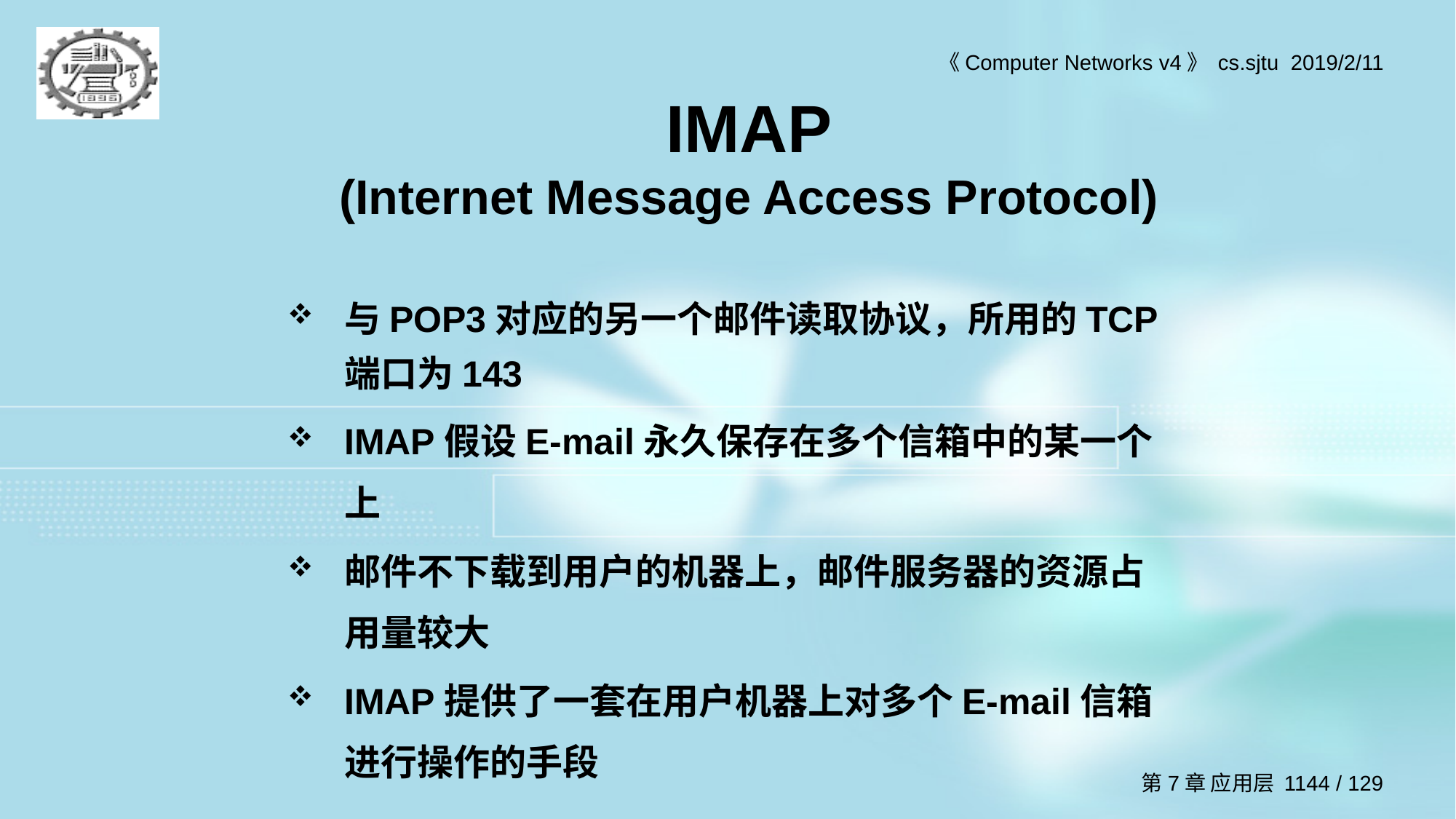

# IMAP (Internet Message Access Protocol)
与POP3对应的另一个邮件读取协议，所用的TCP端口为143
IMAP假设E-mail永久保存在多个信箱中的某一个上
邮件不下载到用户的机器上，邮件服务器的资源占用量较大
IMAP提供了一套在用户机器上对多个E-mail信箱进行操作的手段